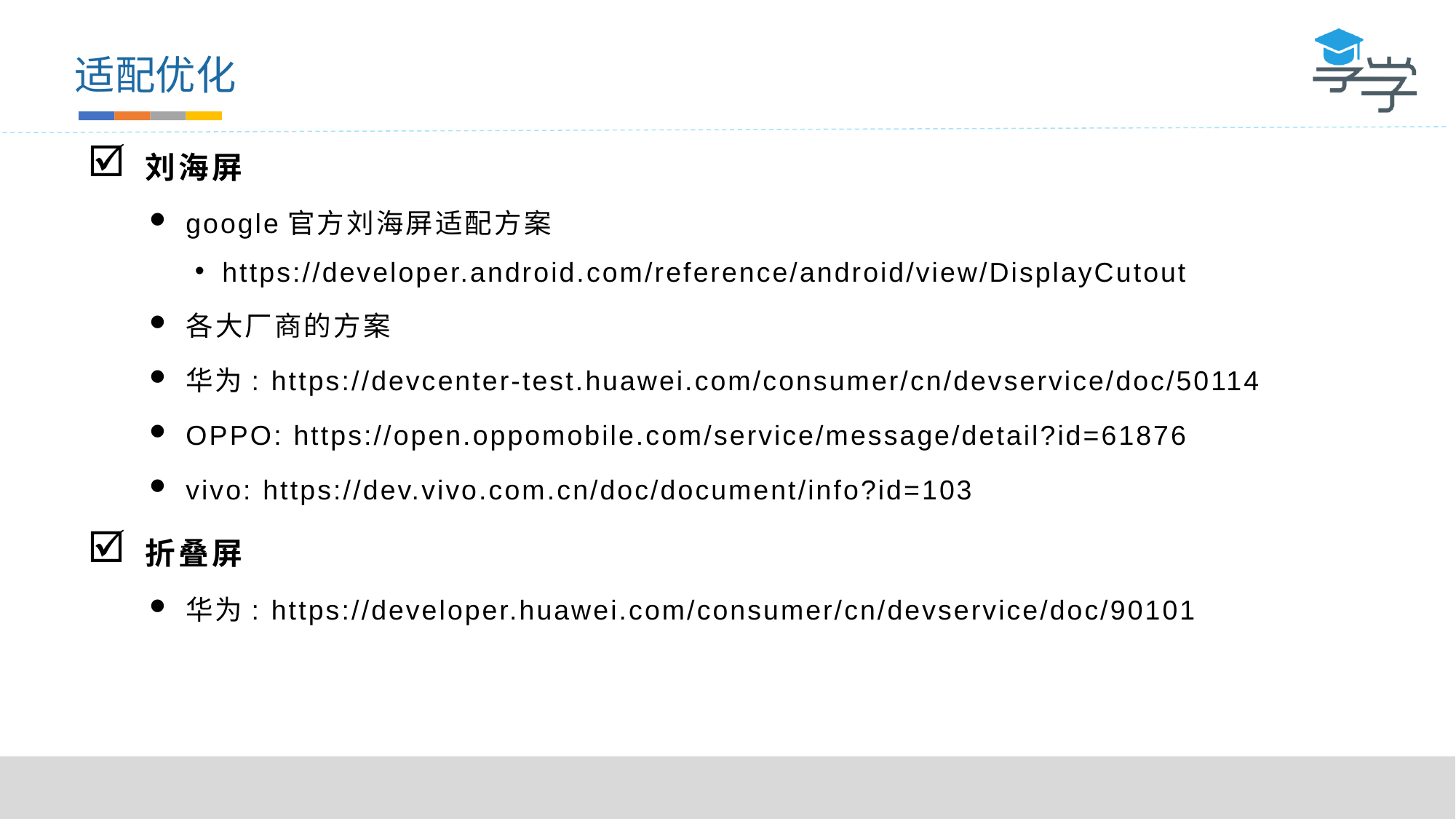

适配优化

刘海屏
google官方刘海屏适配方案
https://developer.android.com/reference/android/view/DisplayCutout
各大厂商的方案
华为: https://devcenter-test.huawei.com/consumer/cn/devservice/doc/50114
OPPO: https://open.oppomobile.com/service/message/detail?id=61876
vivo: https://dev.vivo.com.cn/doc/document/info?id=103
折叠屏
华为: https://developer.huawei.com/consumer/cn/devservice/doc/90101